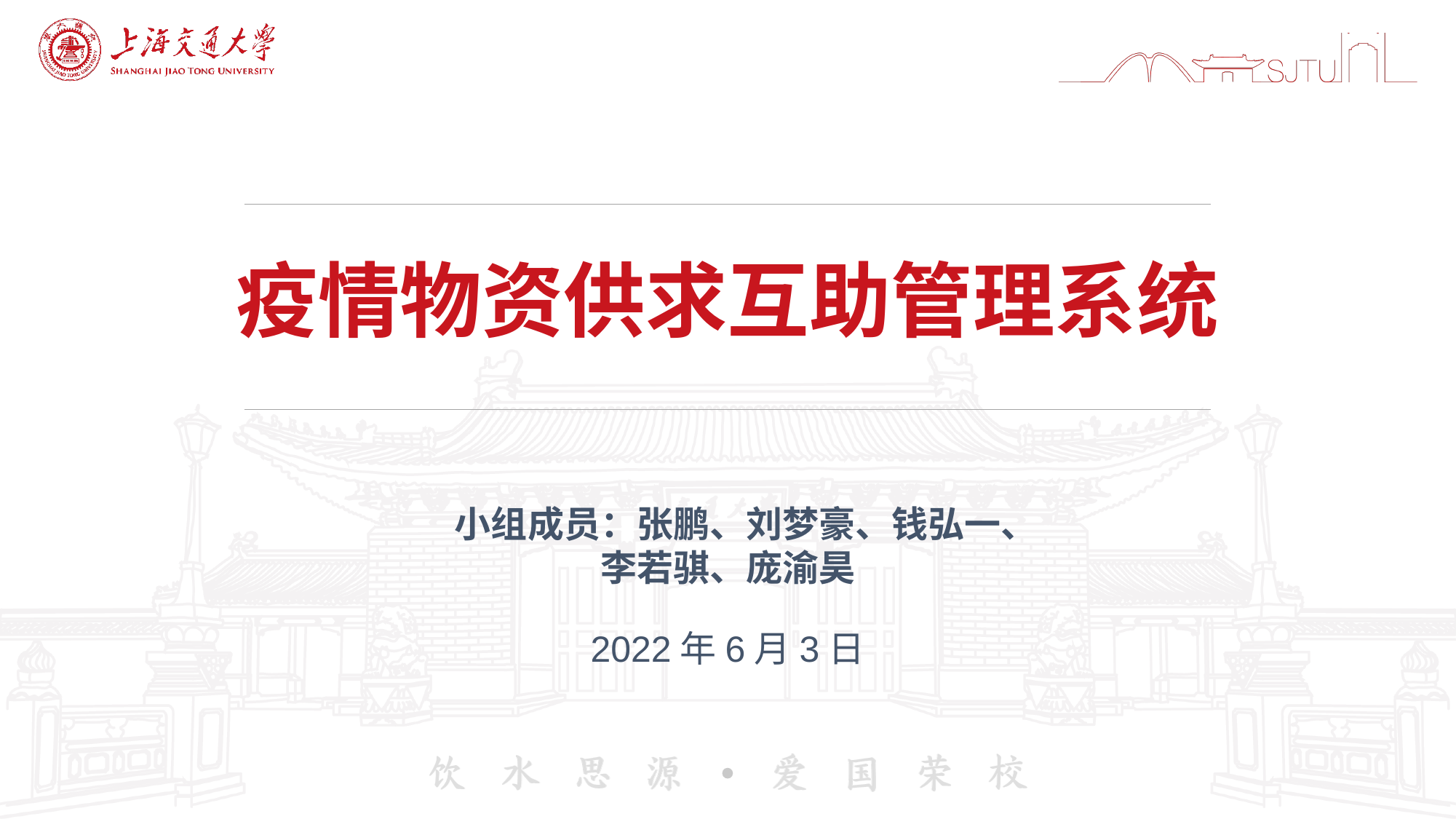

# 疫情物资供求互助管理系统
小组成员：张鹏、刘梦豪、钱弘一、李若骐、庞渝昊
2022年6月3日